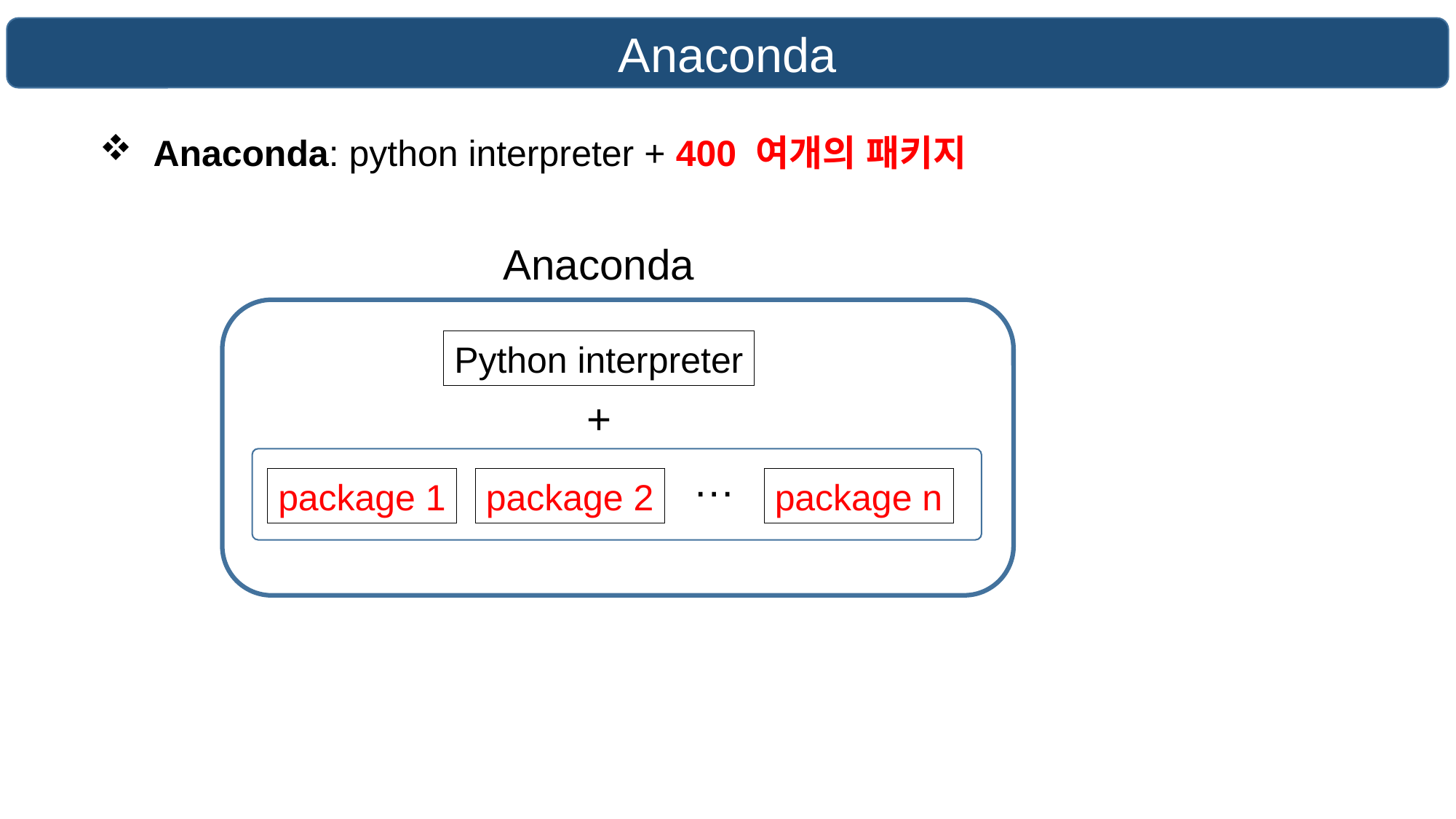

Anaconda
Anaconda: python interpreter + 400 여개의 패키지
Anaconda

Python interpreter
+
…
package 1
package 2
package n